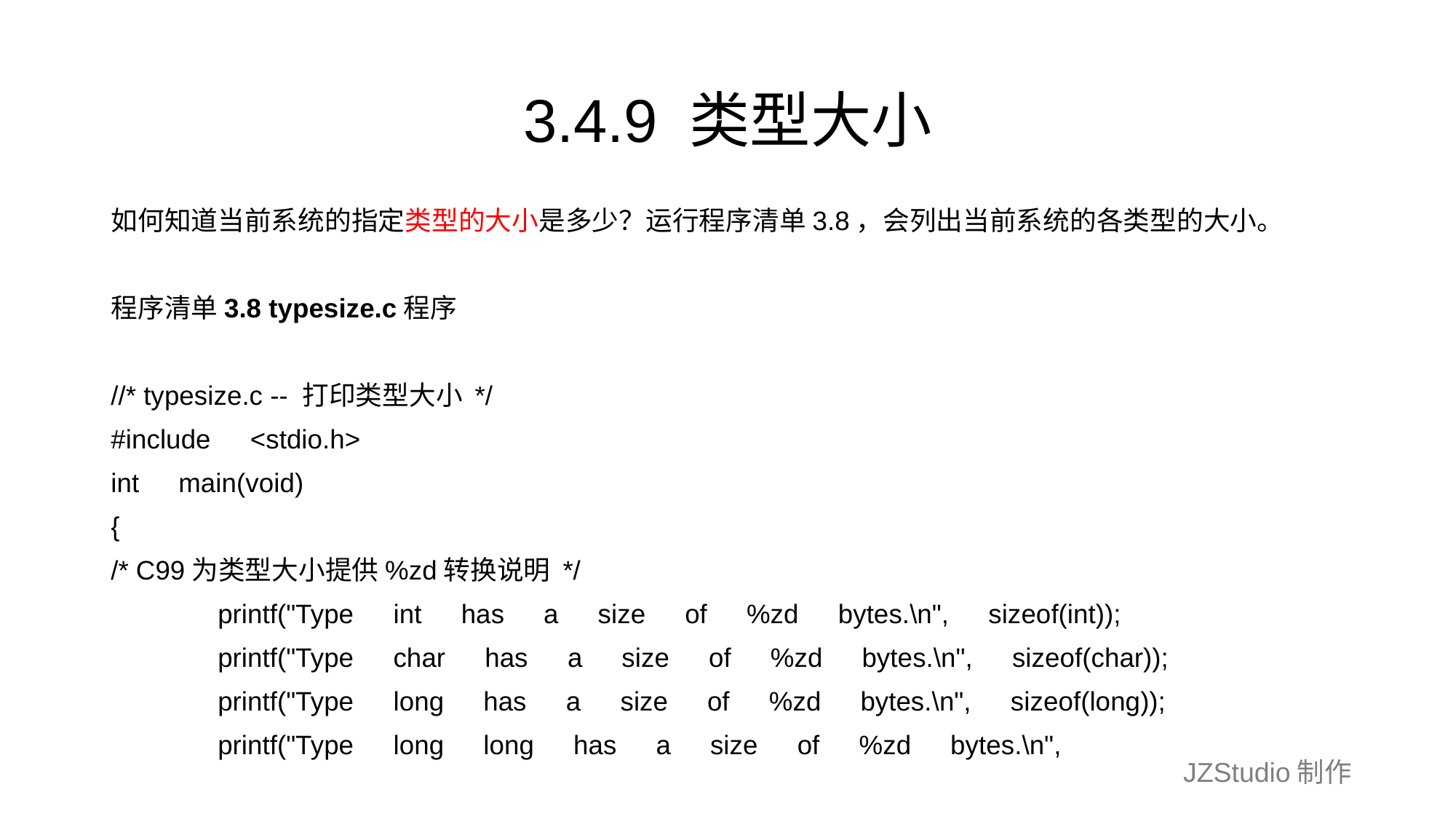

# 3.4.9 类型大小
如何知道当前系统的指定类型的大小是多少？运行程序清单3.8，会列出当前系统的各类型的大小。

程序清单3.8 typesize.c程序

//* typesize.c -- 打印类型大小 */
#include　<stdio.h>
int　main(void)
{
/* C99为类型大小提供%zd转换说明 */
	printf("Type　int　has　a　size　of　%zd　bytes.\n",　sizeof(int));
	printf("Type　char　has　a　size　of　%zd　bytes.\n",　sizeof(char));
	printf("Type　long　has　a　size　of　%zd　bytes.\n",　sizeof(long));
	printf("Type　long　long　has　a　size　of　%zd　bytes.\n",